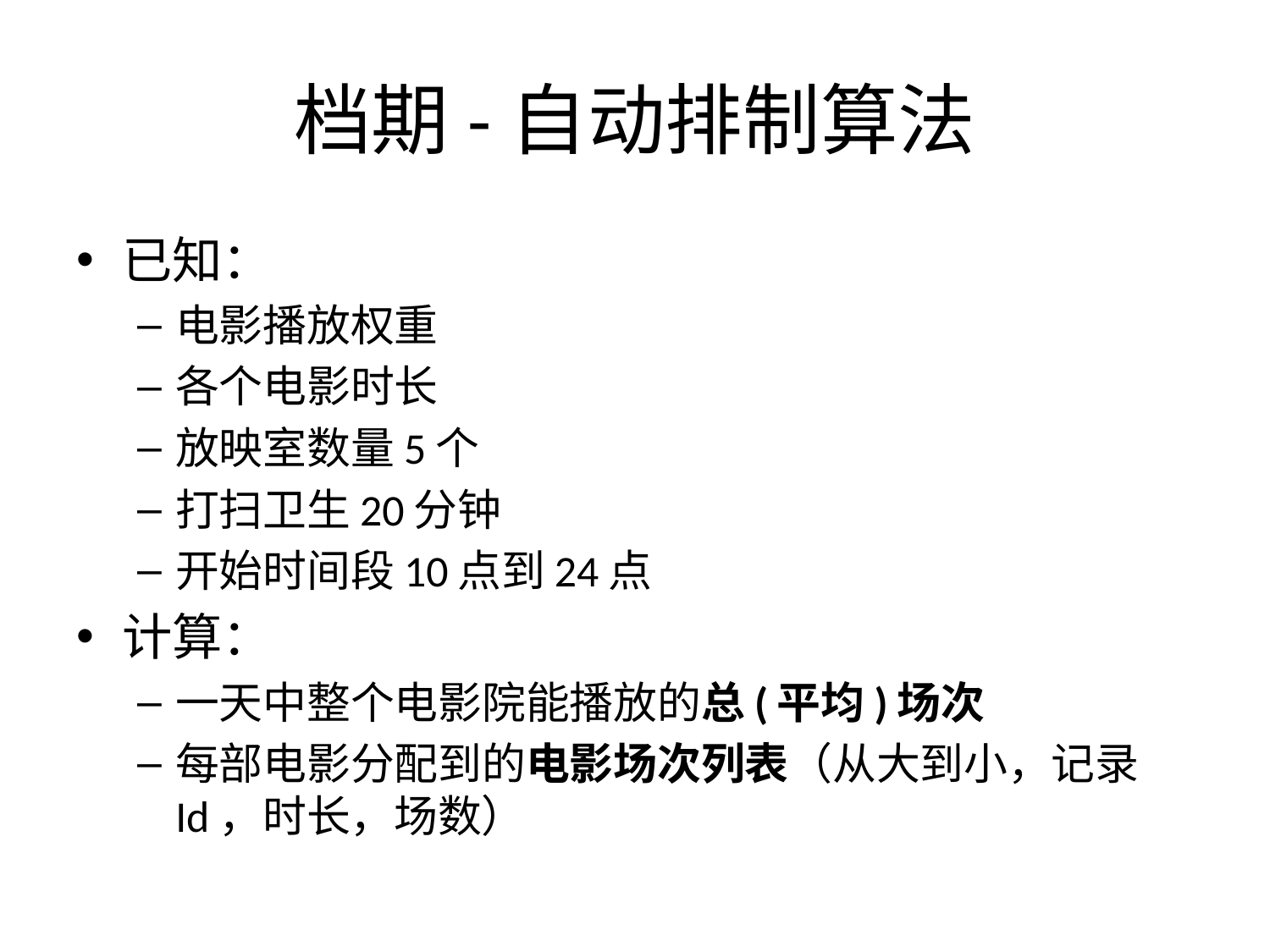

# 档期-自动排制算法
已知：
电影播放权重
各个电影时长
放映室数量5个
打扫卫生20分钟
开始时间段10点到24点
计算：
一天中整个电影院能播放的总(平均)场次
每部电影分配到的电影场次列表（从大到小，记录Id，时长，场数）